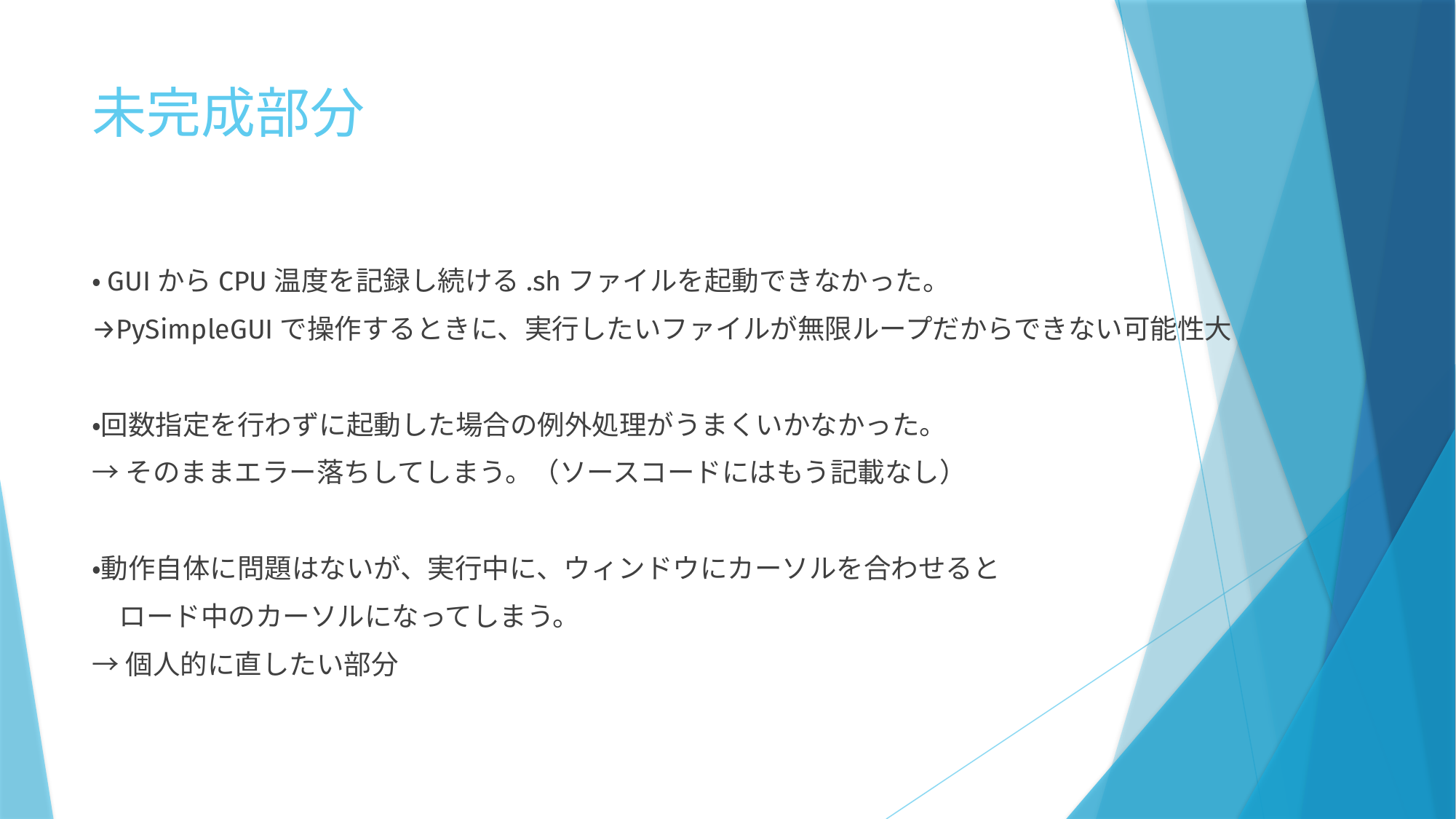

# 未完成部分
・GUIからCPU温度を記録し続ける.shファイルを起動できなかった。
→PySimpleGUIで操作するときに、実行したいファイルが無限ループだからできない可能性大

・回数指定を行わずに起動した場合の例外処理がうまくいかなかった。
→そのままエラー落ちしてしまう。（ソースコードにはもう記載なし）

・動作自体に問題はないが、実行中に、ウィンドウにカーソルを合わせると
　ロード中のカーソルになってしまう。
→個人的に直したい部分